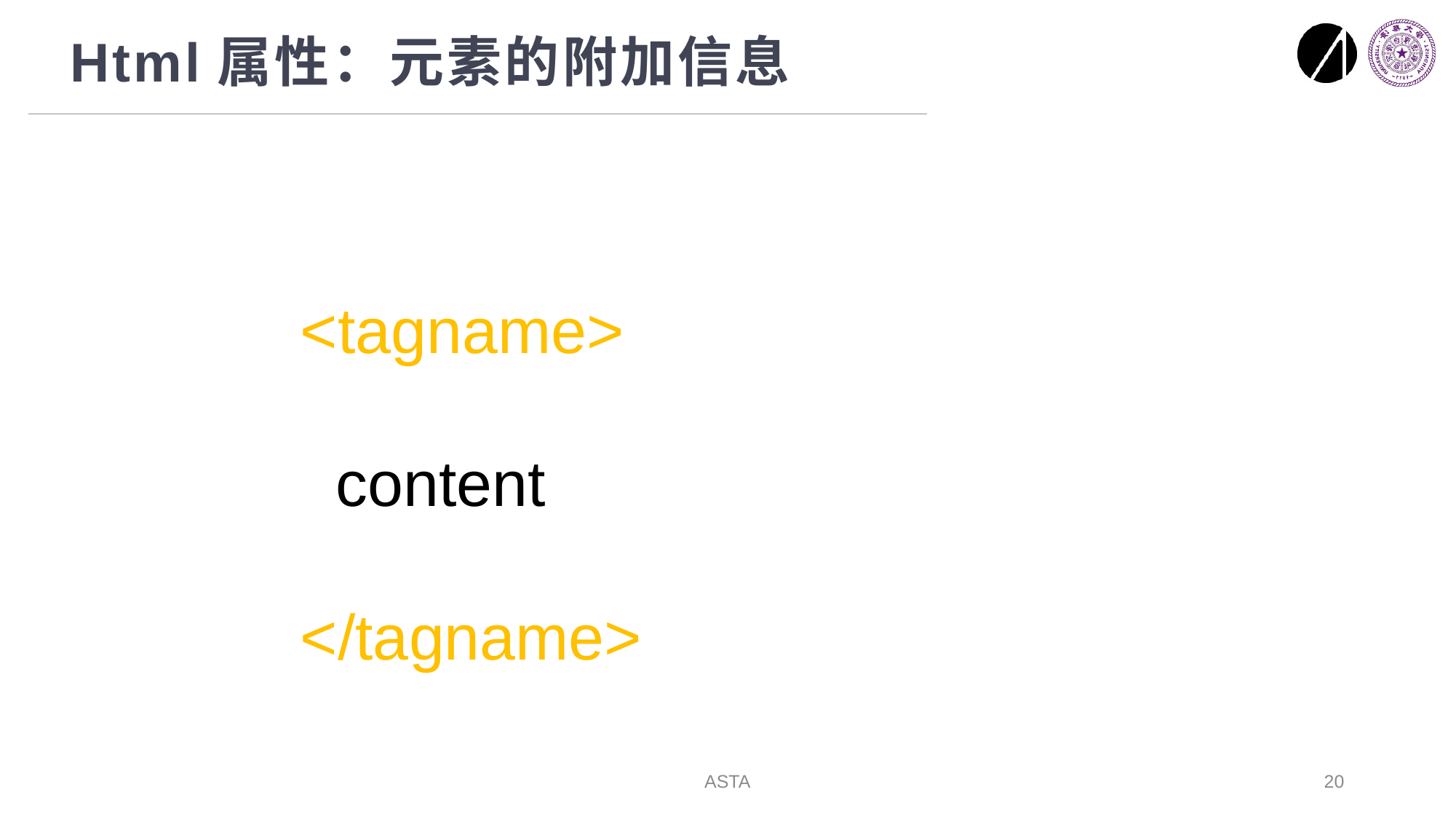

# Html属性：元素的附加信息

<tagname>

  content

</tagname>
Opening tag
Closing tag
ASTA
20